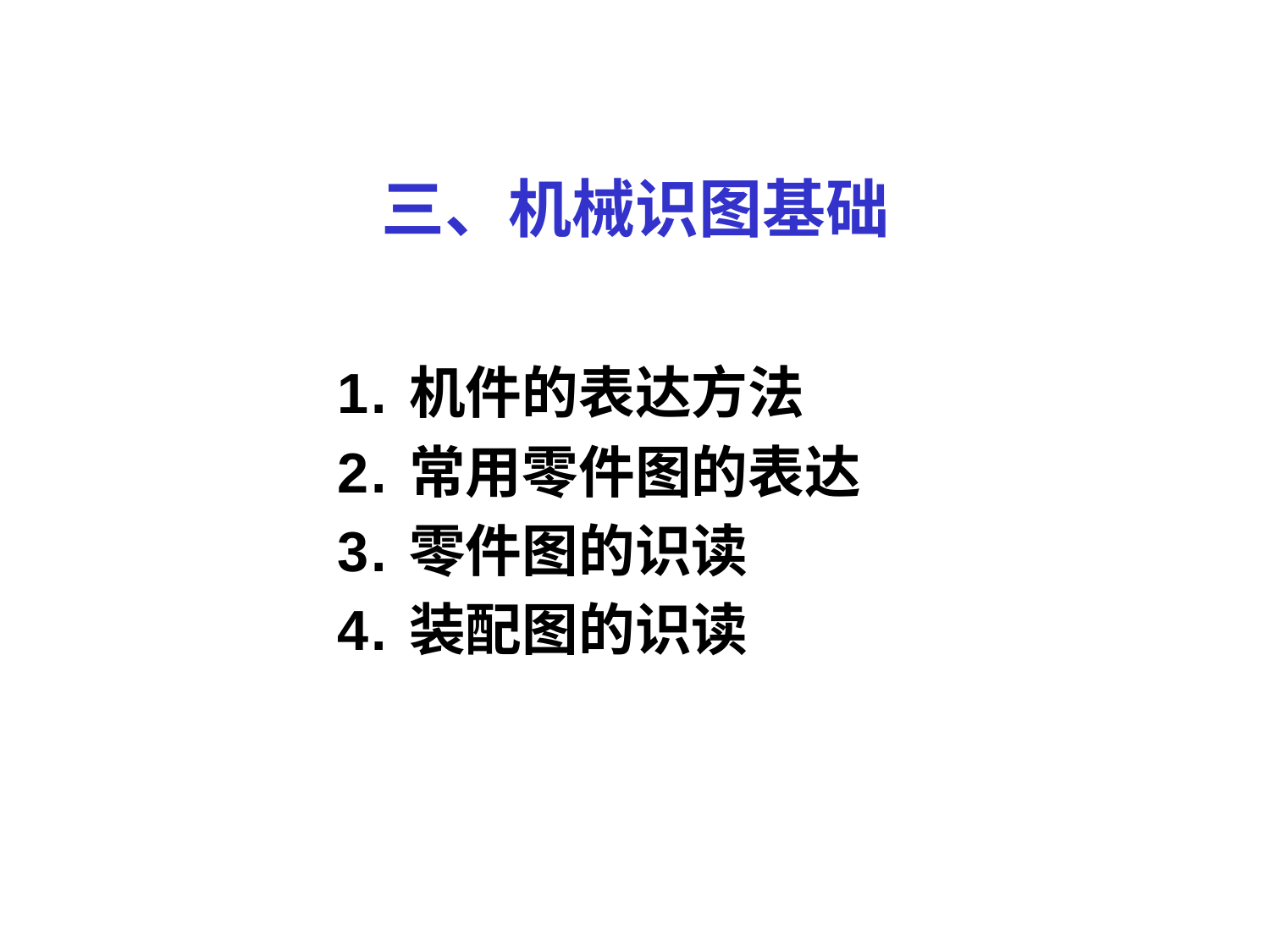

# 三、机械识图基础
机件的表达方法
常用零件图的表达
零件图的识读
装配图的识读